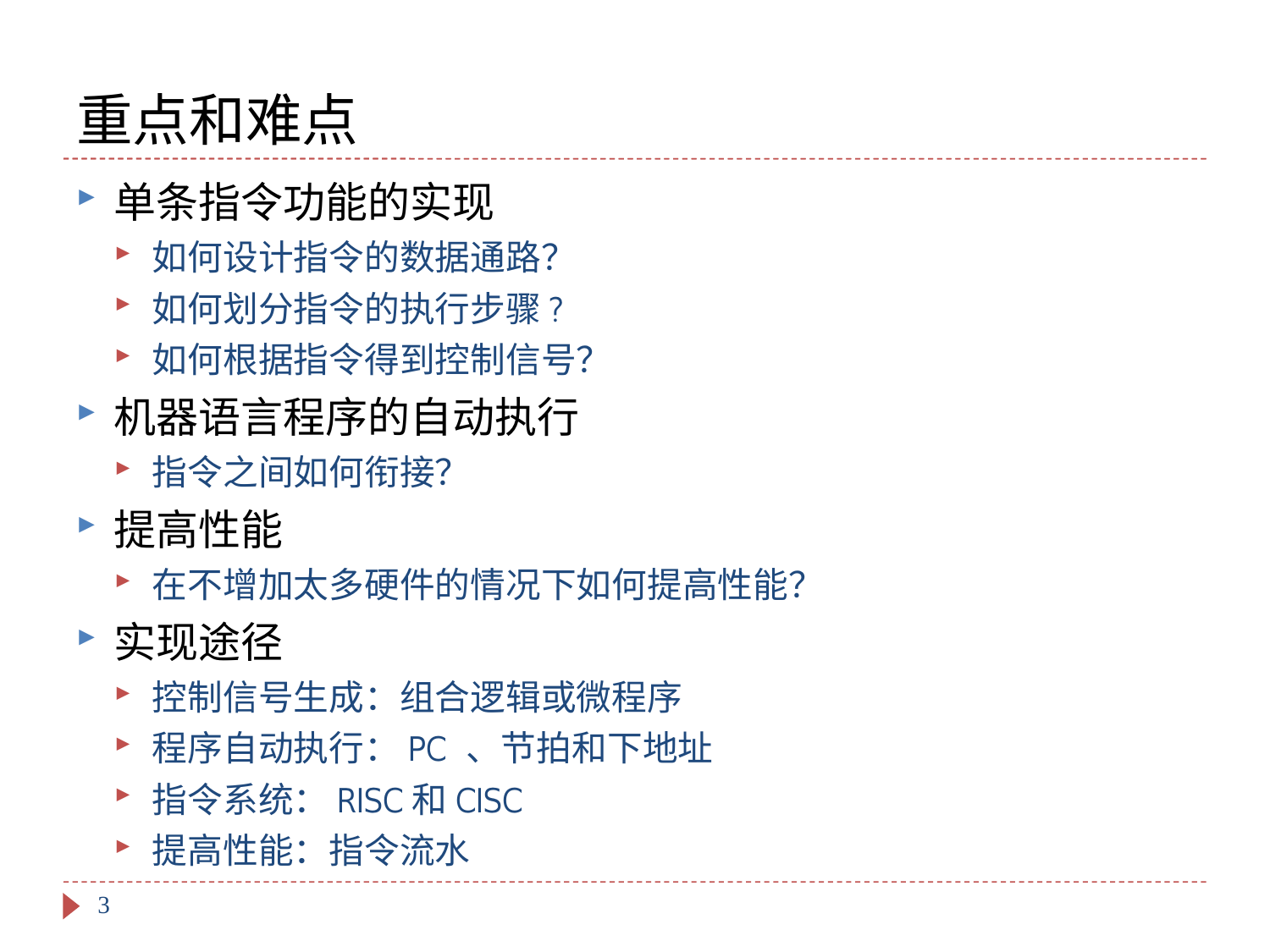

# 重点和难点
单条指令功能的实现
如何设计指令的数据通路？
如何划分指令的执行步骤?
如何根据指令得到控制信号？
机器语言程序的自动执行
指令之间如何衔接？
提高性能
在不增加太多硬件的情况下如何提高性能？
实现途径
控制信号生成：组合逻辑或微程序
程序自动执行：PC 、节拍和下地址
指令系统：RISC和CISC
提高性能：指令流水

3